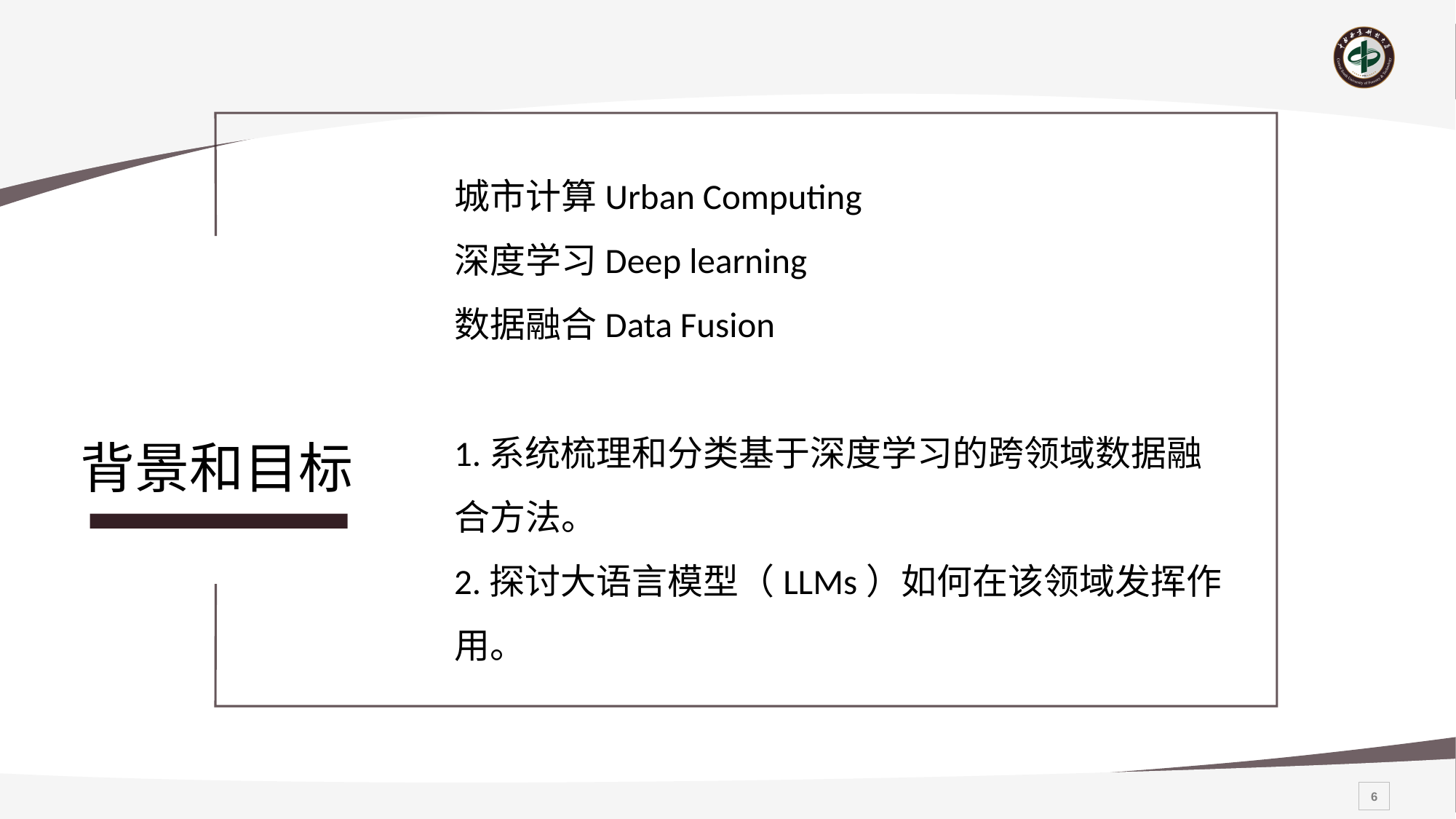

城市计算Urban Computing
深度学习Deep learning
数据融合Data Fusion

1.系统梳理和分类基于深度学习的跨领域数据融合方法。
2.探讨大语言模型（LLMs）如何在该领域发挥作用。
# 背景和目标